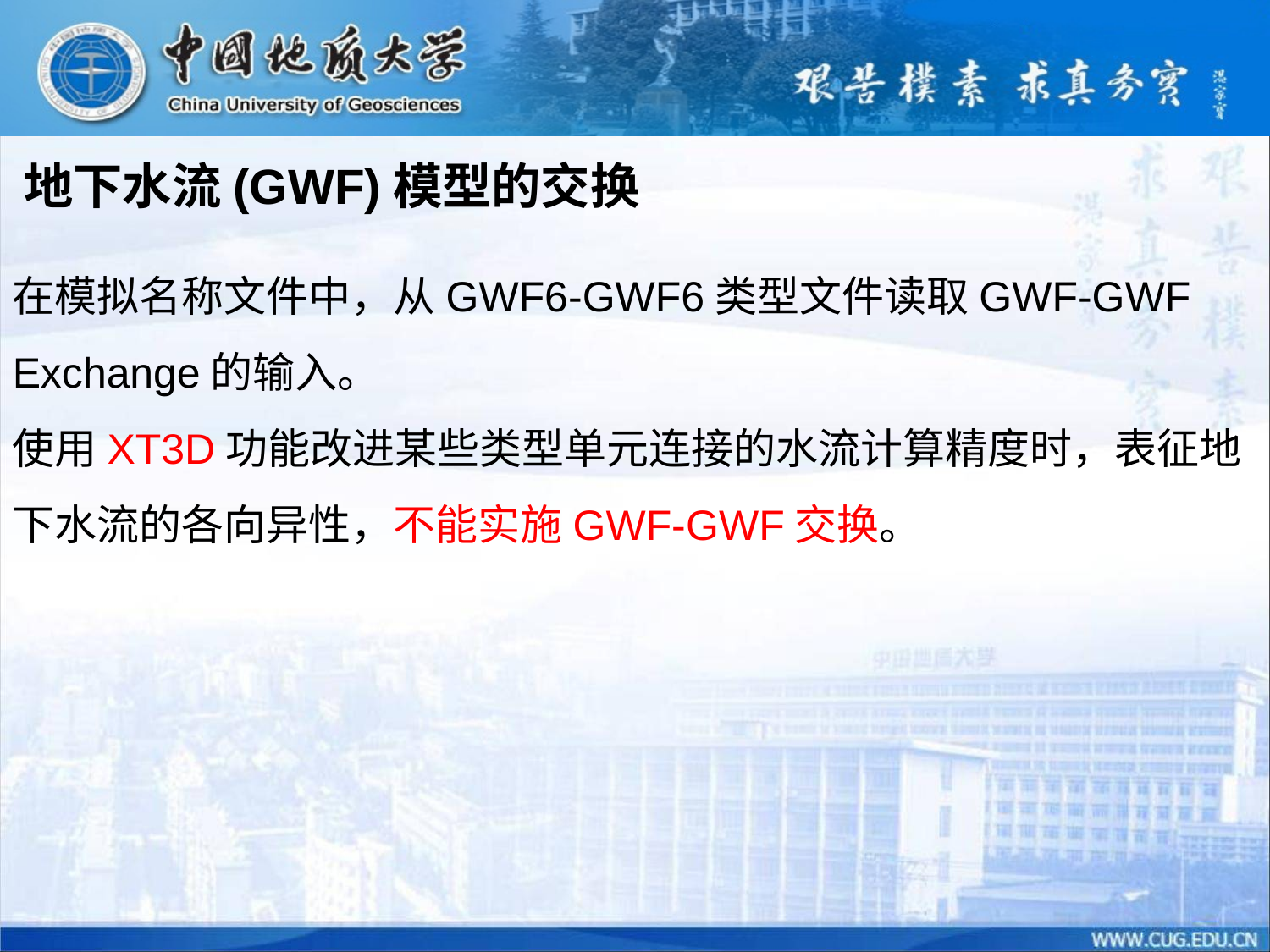

地下水流(GWF)模型的交换
在模拟名称文件中，从GWF6-GWF6类型文件读取GWF-GWF Exchange的输入。
使用XT3D功能改进某些类型单元连接的水流计算精度时，表征地下水流的各向异性，不能实施GWF-GWF交换。